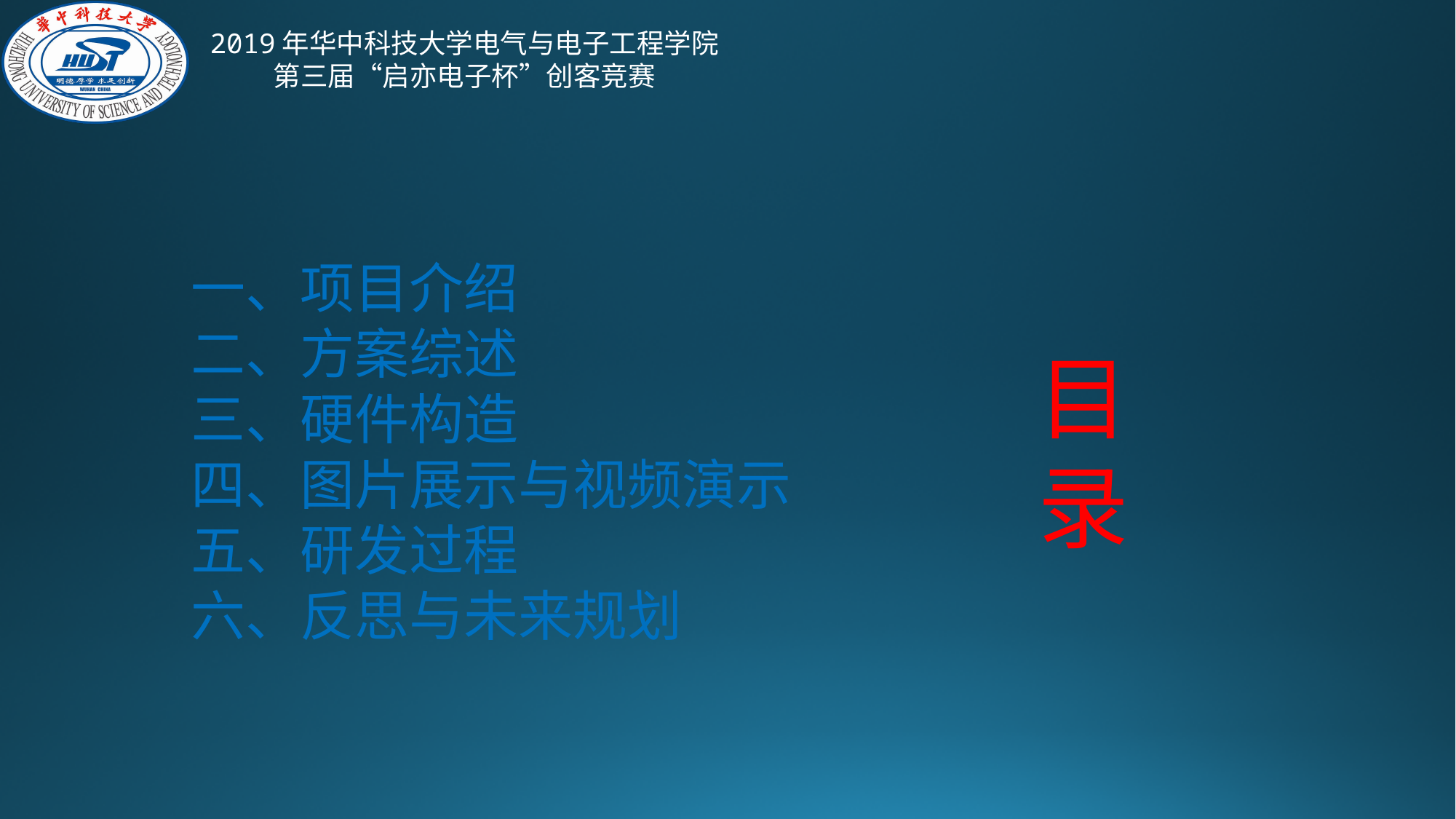

一、项目介绍
二、方案综述
三、硬件构造
四、图片展示与视频演示
五、研发过程
六、反思与未来规划

目录